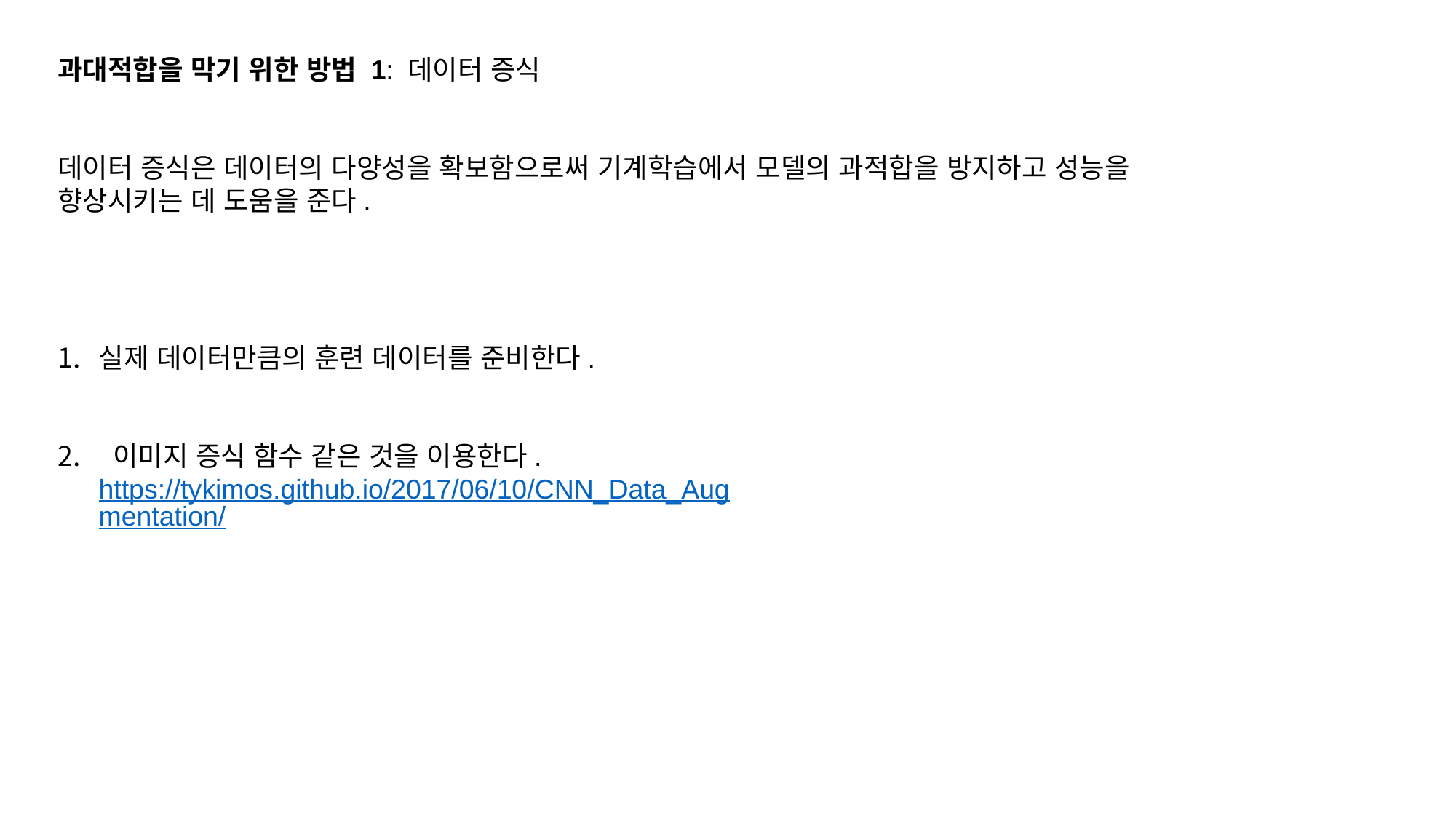

과대적합을 막기 위한 방법 1: 데이터 증식
데이터 증식은 데이터의 다양성을 확보함으로써 기계학습에서 모델의 과적합을 방지하고 성능을 향상시키는 데 도움을 준다.
실제 데이터만큼의 훈련 데이터를 준비한다.

 이미지 증식 함수 같은 것을 이용한다. https://tykimos.github.io/2017/06/10/CNN_Data_Augmentation/